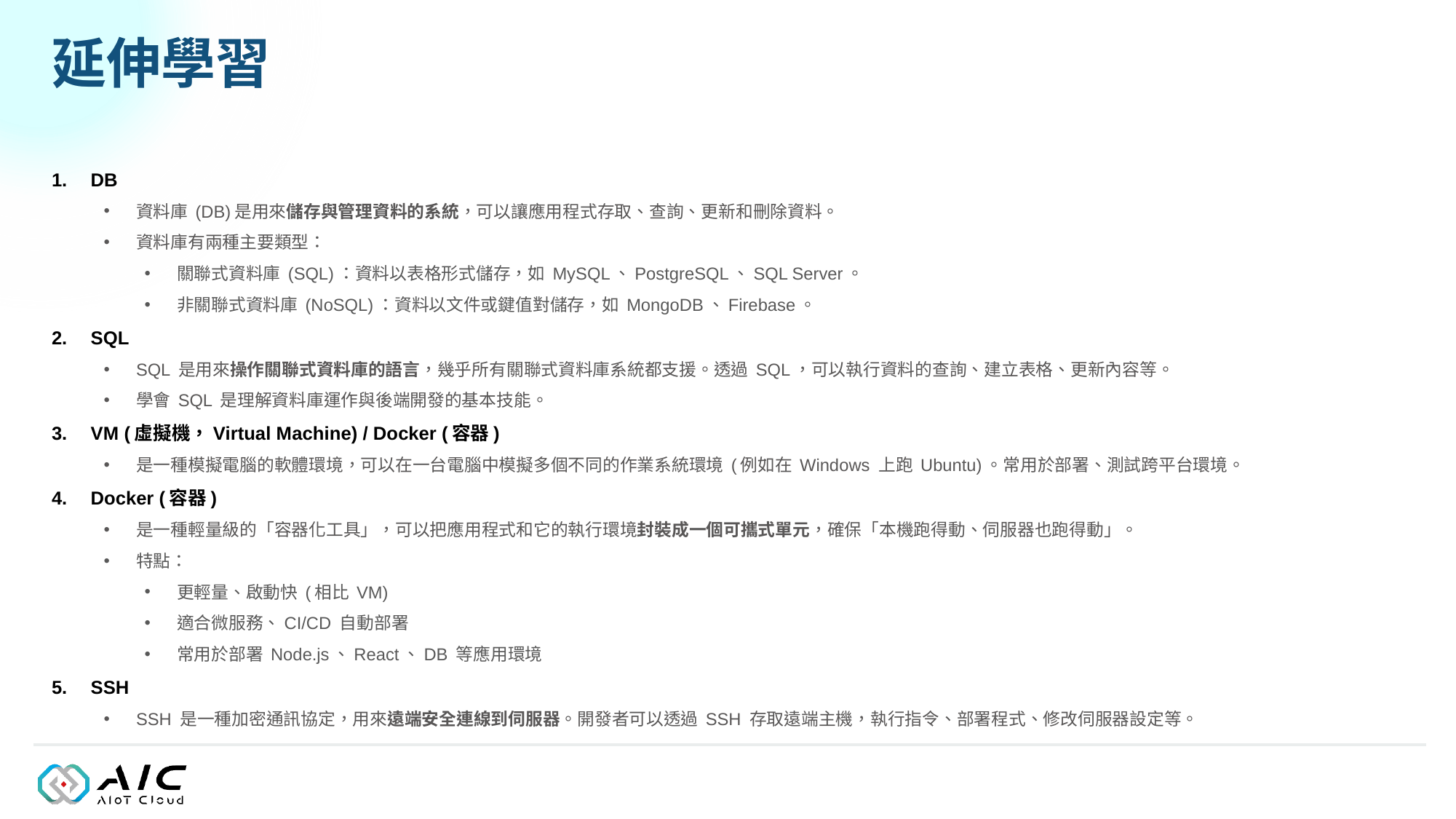

# 延伸學習
DB
資料庫 (DB)是用來儲存與管理資料的系統，可以讓應用程式存取、查詢、更新和刪除資料。
資料庫有兩種主要類型：
關聯式資料庫 (SQL)：資料以表格形式儲存，如 MySQL、PostgreSQL、SQL Server。
非關聯式資料庫 (NoSQL)：資料以文件或鍵值對儲存，如 MongoDB、Firebase。
SQL
SQL 是用來操作關聯式資料庫的語言，幾乎所有關聯式資料庫系統都支援。透過 SQL，可以執行資料的查詢、建立表格、更新內容等。
學會 SQL 是理解資料庫運作與後端開發的基本技能。
VM (虛擬機，Virtual Machine) / Docker (容器)
是一種模擬電腦的軟體環境，可以在一台電腦中模擬多個不同的作業系統環境 (例如在 Windows 上跑 Ubuntu)。常用於部署、測試跨平台環境。
Docker (容器)
是一種輕量級的「容器化工具」，可以把應用程式和它的執行環境封裝成一個可攜式單元，確保「本機跑得動、伺服器也跑得動」。
特點：
更輕量、啟動快 (相比 VM)
適合微服務、CI/CD 自動部署
常用於部署 Node.js、React、DB 等應用環境
SSH
SSH 是一種加密通訊協定，用來遠端安全連線到伺服器。開發者可以透過 SSH 存取遠端主機，執行指令、部署程式、修改伺服器設定等。